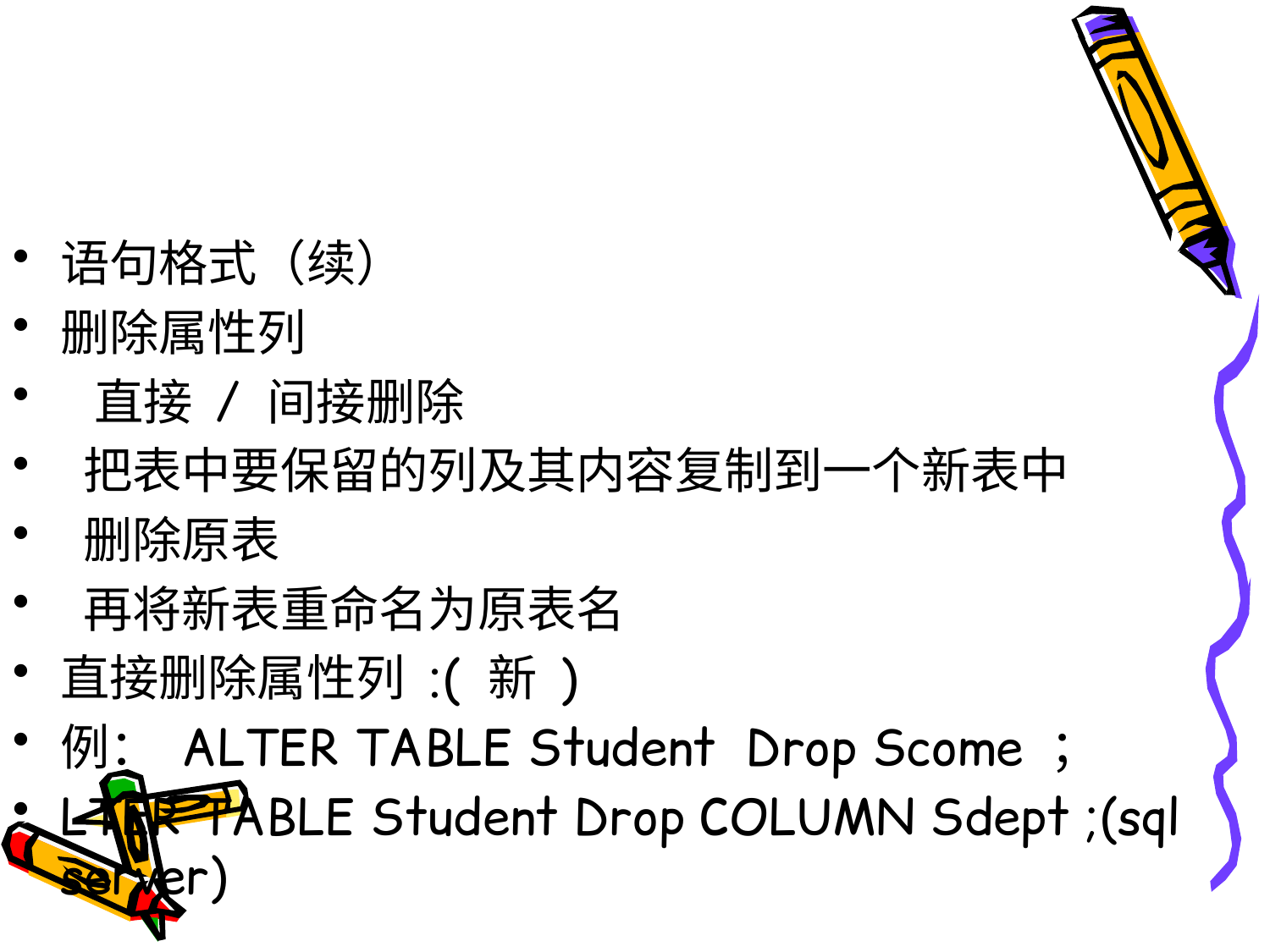

#
语句格式（续）
删除属性列
  直接 / 间接删除
 把表中要保留的列及其内容复制到一个新表中
 删除原表
 再将新表重命名为原表名
直接删除属性列 :( 新 )
例： ALTER TABLE Student  Drop Scome ；
LTER TABLE Student Drop COLUMN Sdept ;(sql server)